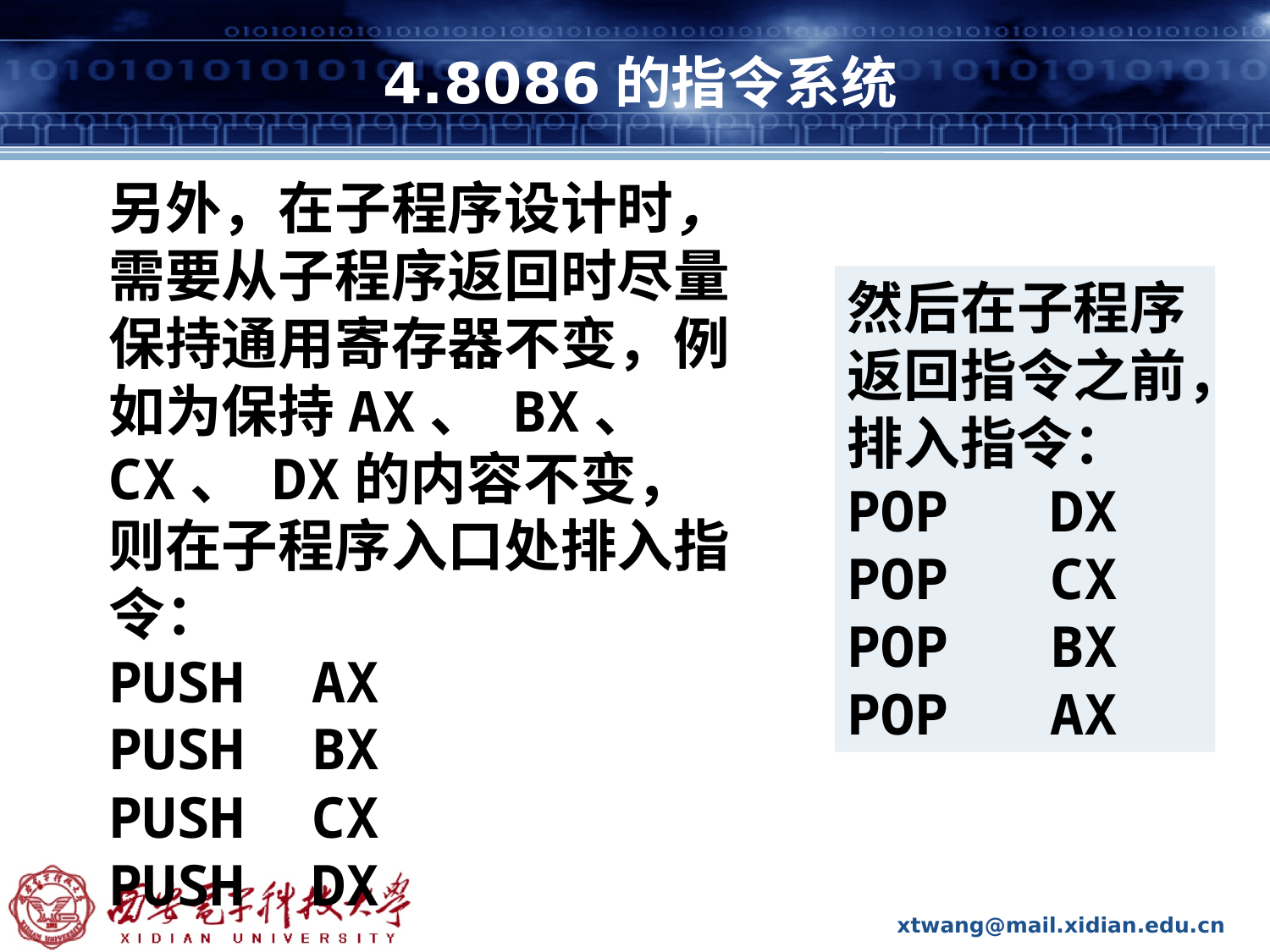

# 4.8086的指令系统
另外，在子程序设计时，需要从子程序返回时尽量保持通用寄存器不变，例如为保持AX、 BX、 CX、 DX的内容不变，则在子程序入口处排入指令：
PUSH  AX
PUSH  BX
PUSH  CX
PUSH  DX
然后在子程序返回指令之前，排入指令：
POP   DX
POP   CX
POP   BX
POP   AX